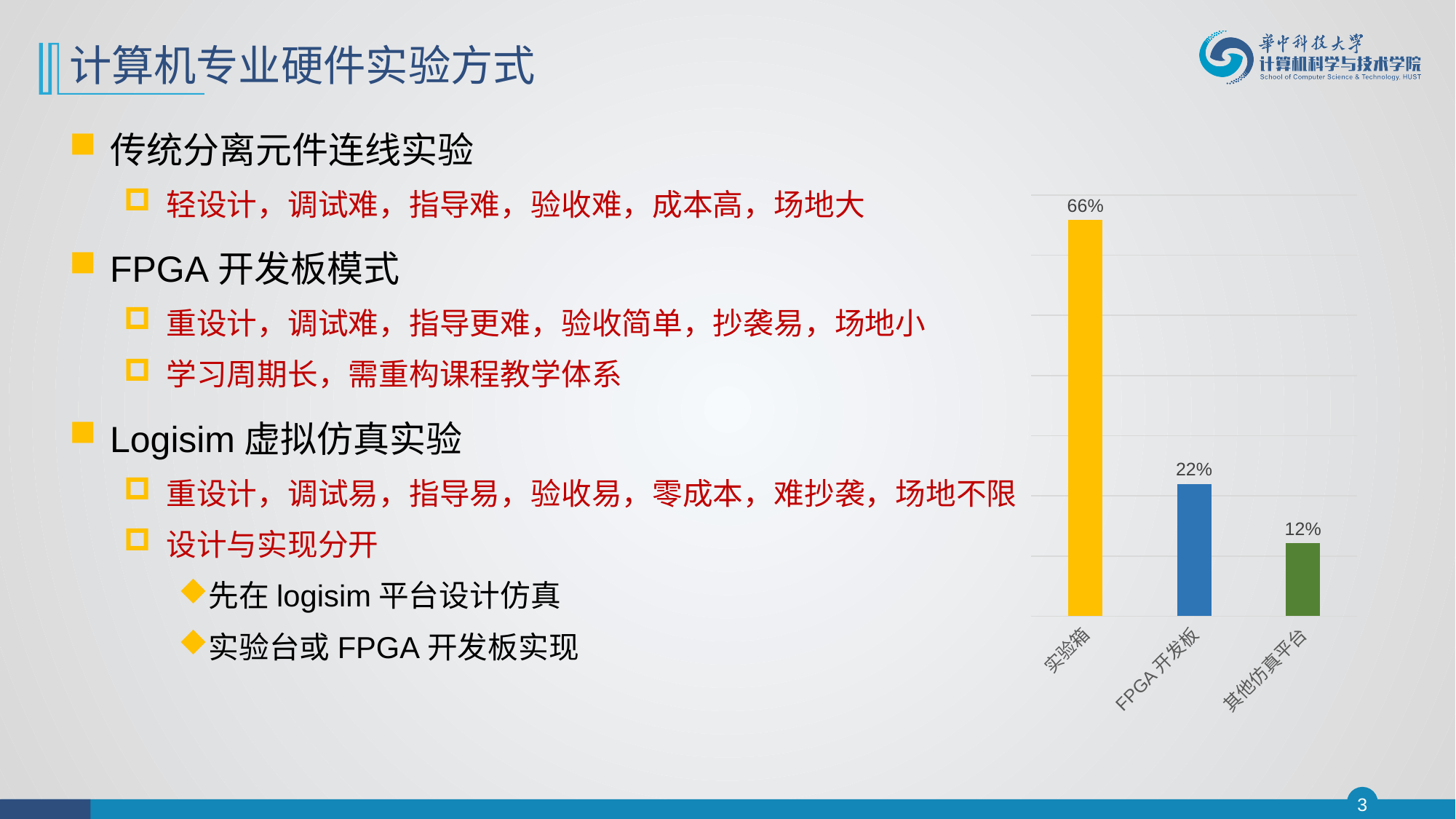

# 计算机专业硬件实验方式
传统分离元件连线实验
轻设计，调试难，指导难，验收难，成本高，场地大
FPGA开发板模式
重设计，调试难，指导更难，验收简单，抄袭易，场地小
学习周期长，需重构课程教学体系
Logisim虚拟仿真实验
重设计，调试易，指导易，验收易，零成本，难抄袭，场地不限
设计与实现分开
先在logisim平台设计仿真
实验台或FPGA开发板实现

### Chart

| Category |  |
|---|---|
| 实验箱 | 0.659 |
| FPGA开发板 | 0.22 |
| 其他仿真平台 | 0.121 |